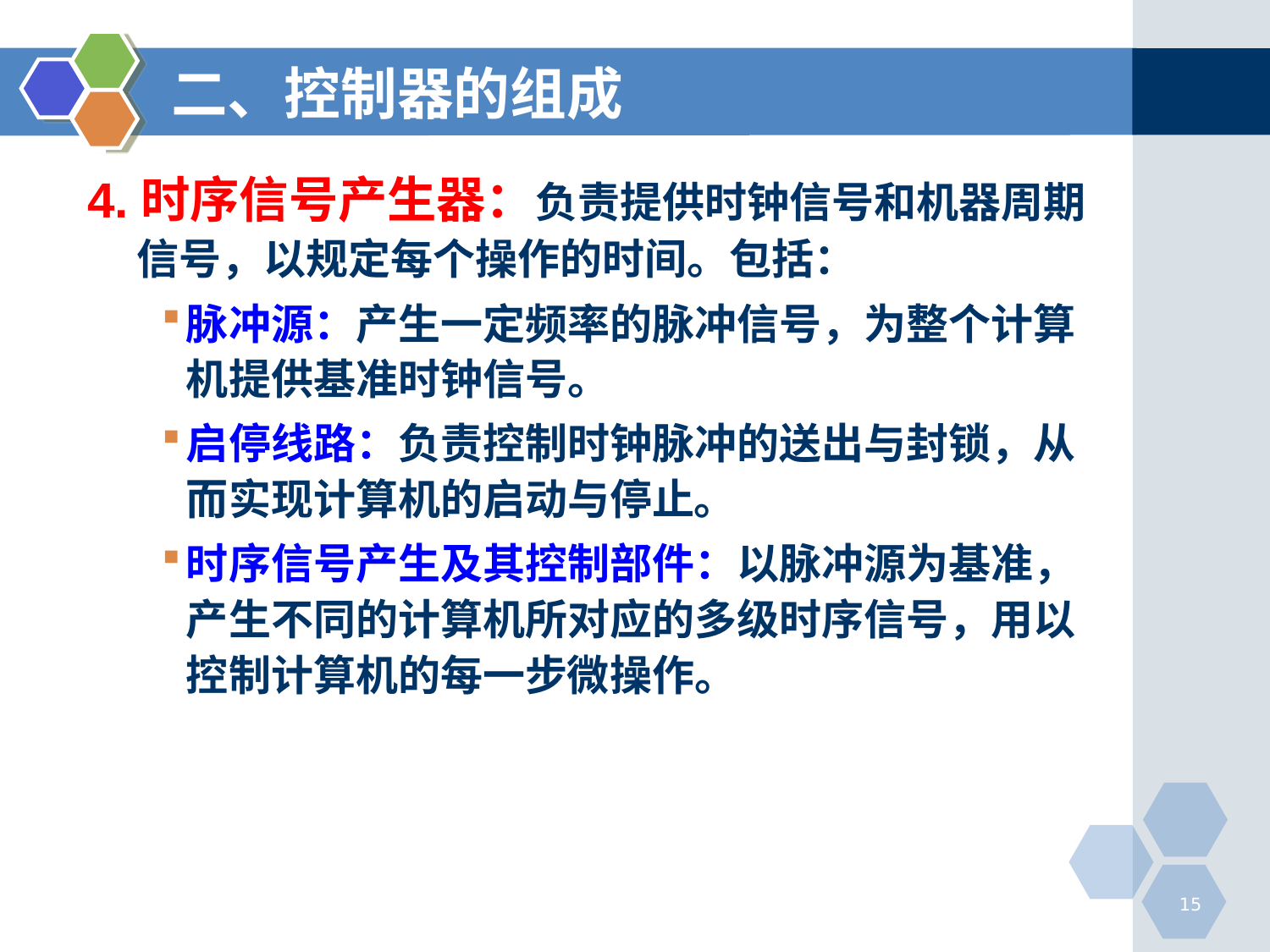

二、控制器的组成
# 7．1．2 控制器的组成
4.时序信号产生器：负责提供时钟信号和机器周期信号，以规定每个操作的时间。包括：
脉冲源：产生一定频率的脉冲信号，为整个计算机提供基准时钟信号。
启停线路：负责控制时钟脉冲的送出与封锁，从而实现计算机的启动与停止。
时序信号产生及其控制部件：以脉冲源为基准，产生不同的计算机所对应的多级时序信号，用以控制计算机的每一步微操作。
15